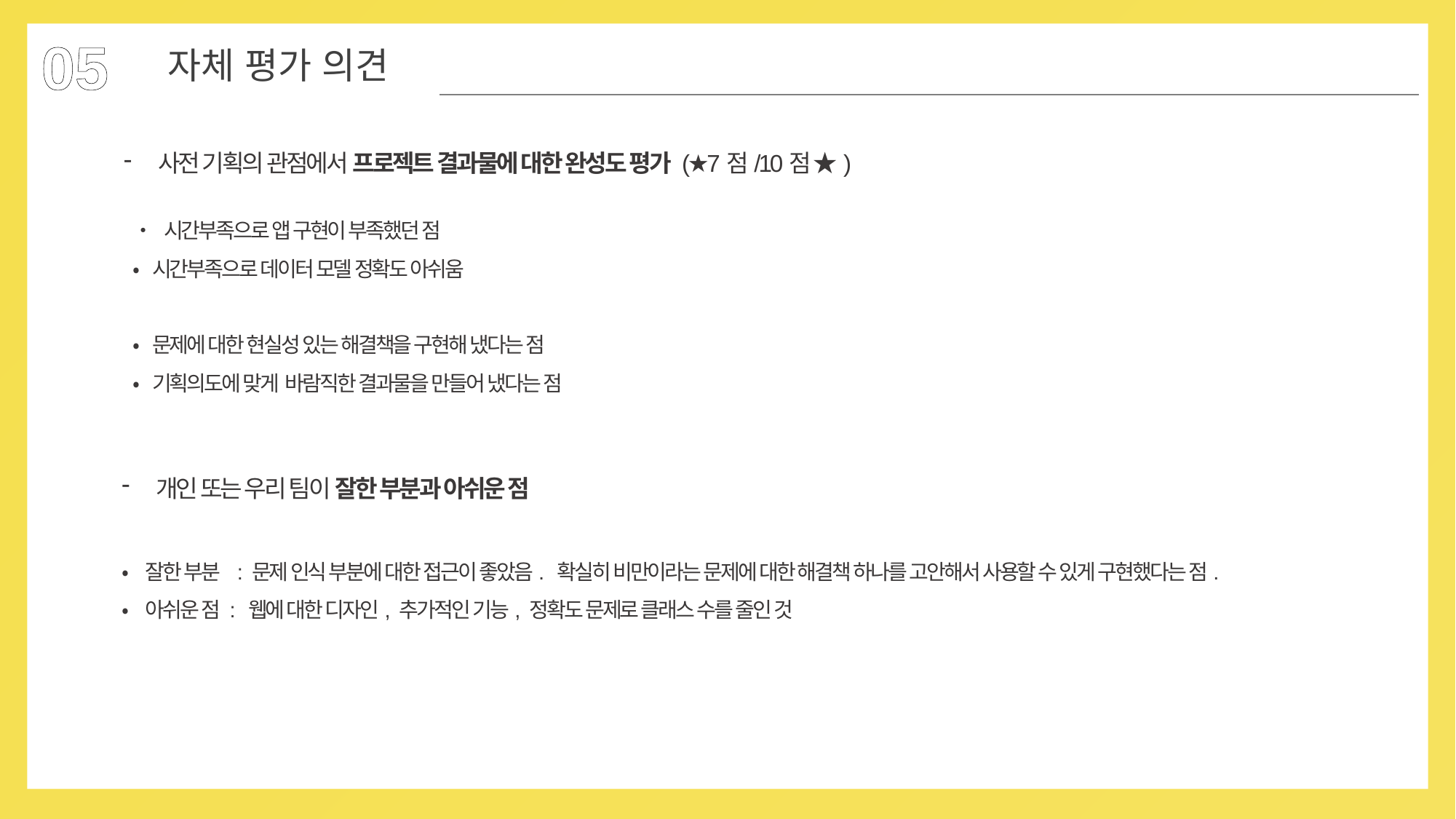

05
자체 평가 의견
사전 기획의 관점에서 프로젝트 결과물에 대한 완성도 평가 (★7점/10점 ★)
•  시간부족으로 앱 구현이 부족했던 점
•  시간부족으로 데이터 모델 정확도 아쉬움

•  문제에 대한 현실성 있는 해결책을 구현해 냈다는 점
•  기획의도에 맞게  바람직한 결과물을 만들어 냈다는 점

개인 또는 우리 팀이 잘한 부분과 아쉬운 점

•   잘한 부분   : 문제 인식 부분에 대한 접근이 좋았음.  확실히 비만이라는 문제에 대한 해결책 하나를 고안해서 사용할 수 있게 구현했다는 점.
•   아쉬운 점 :  웹에 대한 디자인, 추가적인 기능, 정확도 문제로 클래스 수를 줄인 것